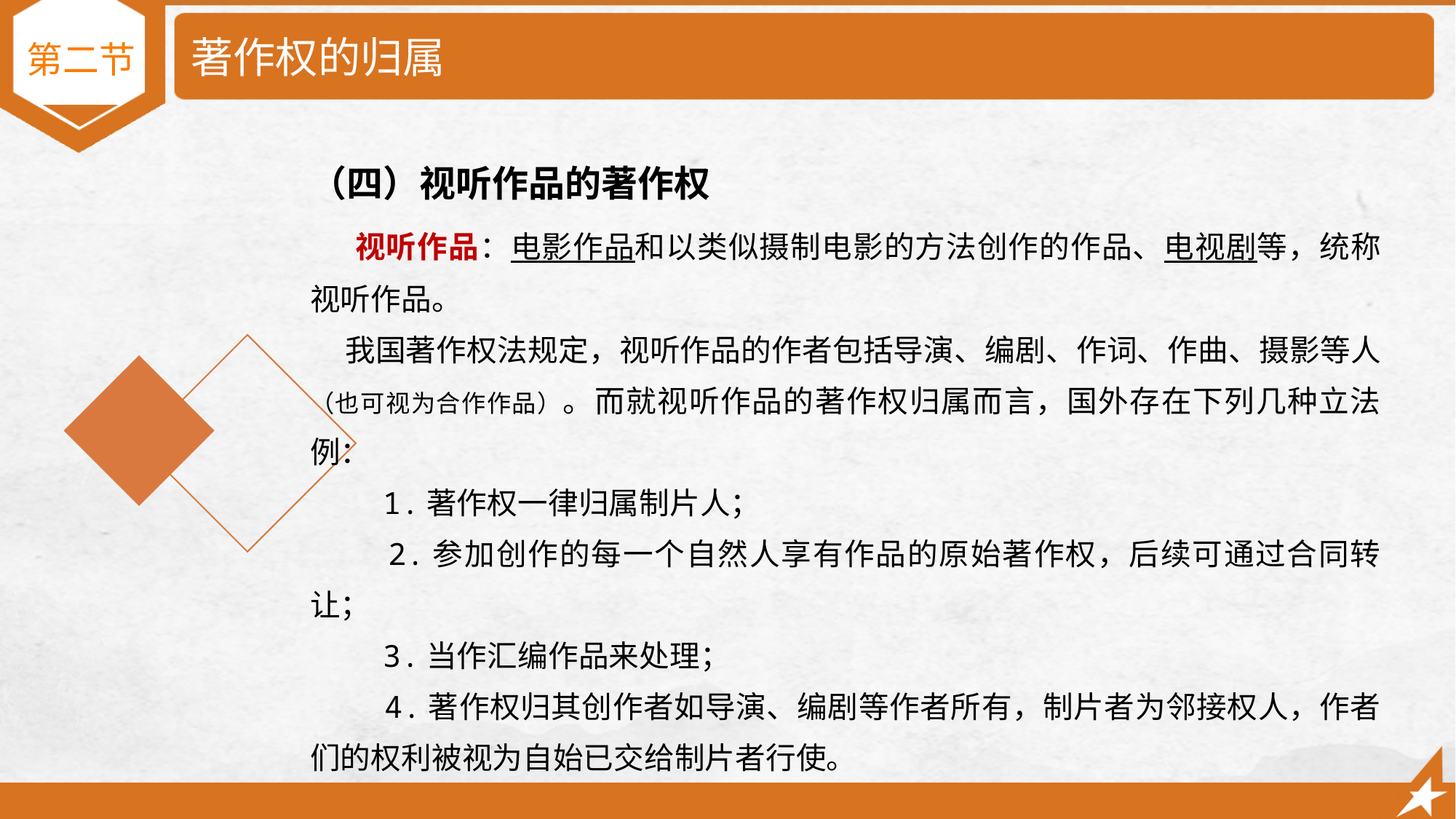

# 著作权的归属
第二节
（四）视听作品的著作权
    视听作品：电影作品和以类似摄制电影的方法创作的作品、电视剧等，统称视听作品。
    我国著作权法规定，视听作品的作者包括导演、编剧、作词、作曲、摄影等人（也可视为合作作品）。而就视听作品的著作权归属而言，国外存在下列几种立法例：
    1.著作权一律归属制片人；
    2.参加创作的每一个自然人享有作品的原始著作权，后续可通过合同转让；
    3.当作汇编作品来处理；
    4.著作权归其创作者如导演、编剧等作者所有，制片者为邻接权人，作者们的权利被视为自始已交给制片者行使。